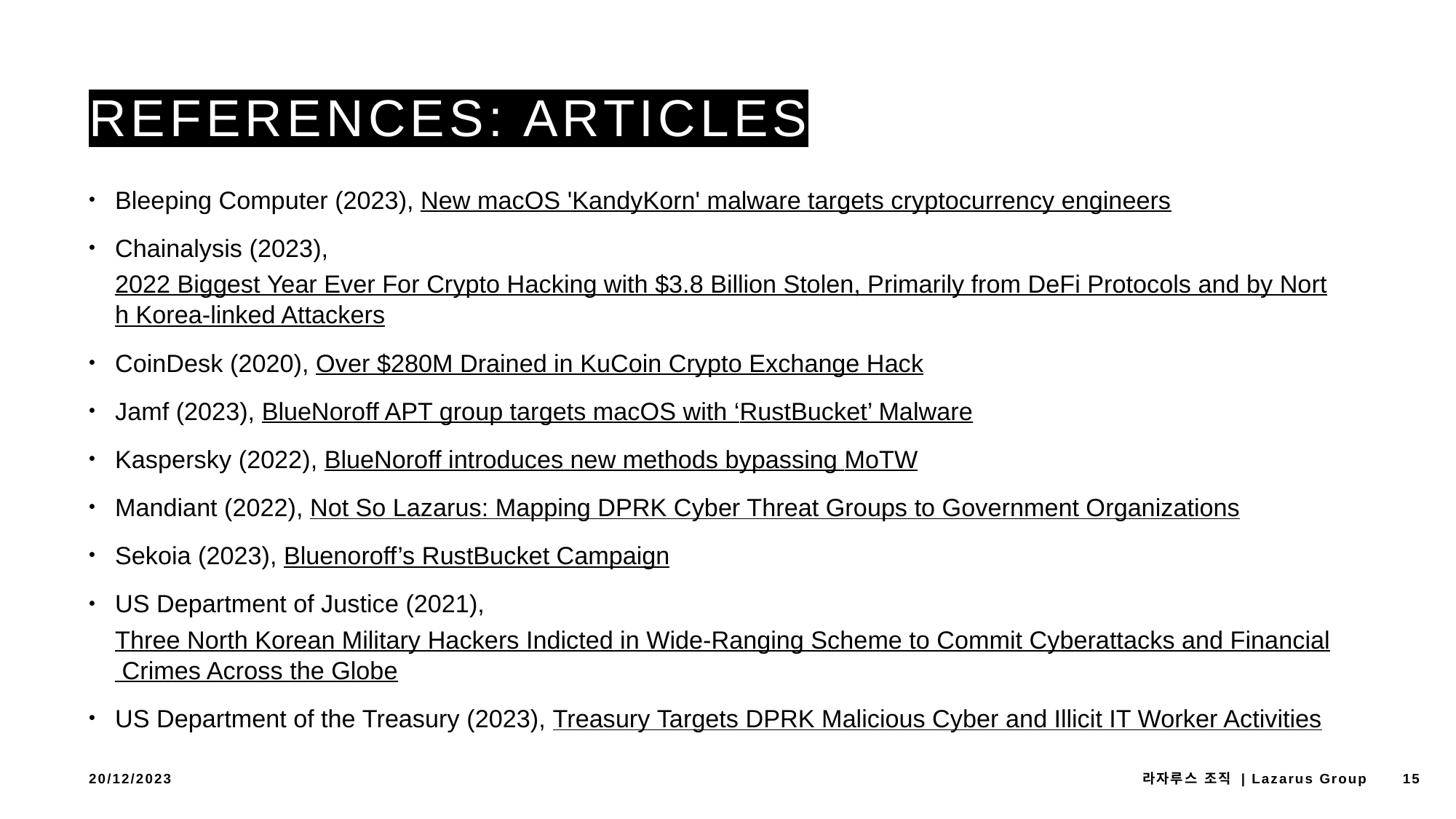

# References: Articles
Bleeping Computer (2023), New macOS 'KandyKorn' malware targets cryptocurrency engineers
Chainalysis (2023), 2022 Biggest Year Ever For Crypto Hacking with $3.8 Billion Stolen, Primarily from DeFi Protocols and by North Korea-linked Attackers
CoinDesk (2020), Over $280M Drained in KuCoin Crypto Exchange Hack
Jamf (2023), BlueNoroff APT group targets macOS with ‘RustBucket’ Malware
Kaspersky (2022), BlueNoroff introduces new methods bypassing MoTW
Mandiant (2022), Not So Lazarus: Mapping DPRK Cyber Threat Groups to Government Organizations
Sekoia (2023), Bluenoroff’s RustBucket Campaign
US Department of Justice (2021), Three North Korean Military Hackers Indicted in Wide-Ranging Scheme to Commit Cyberattacks and Financial Crimes Across the Globe
US Department of the Treasury (2023), Treasury Targets DPRK Malicious Cyber and Illicit IT Worker Activities

20/12/2023
라자루스 조직 | Lazarus Group
15